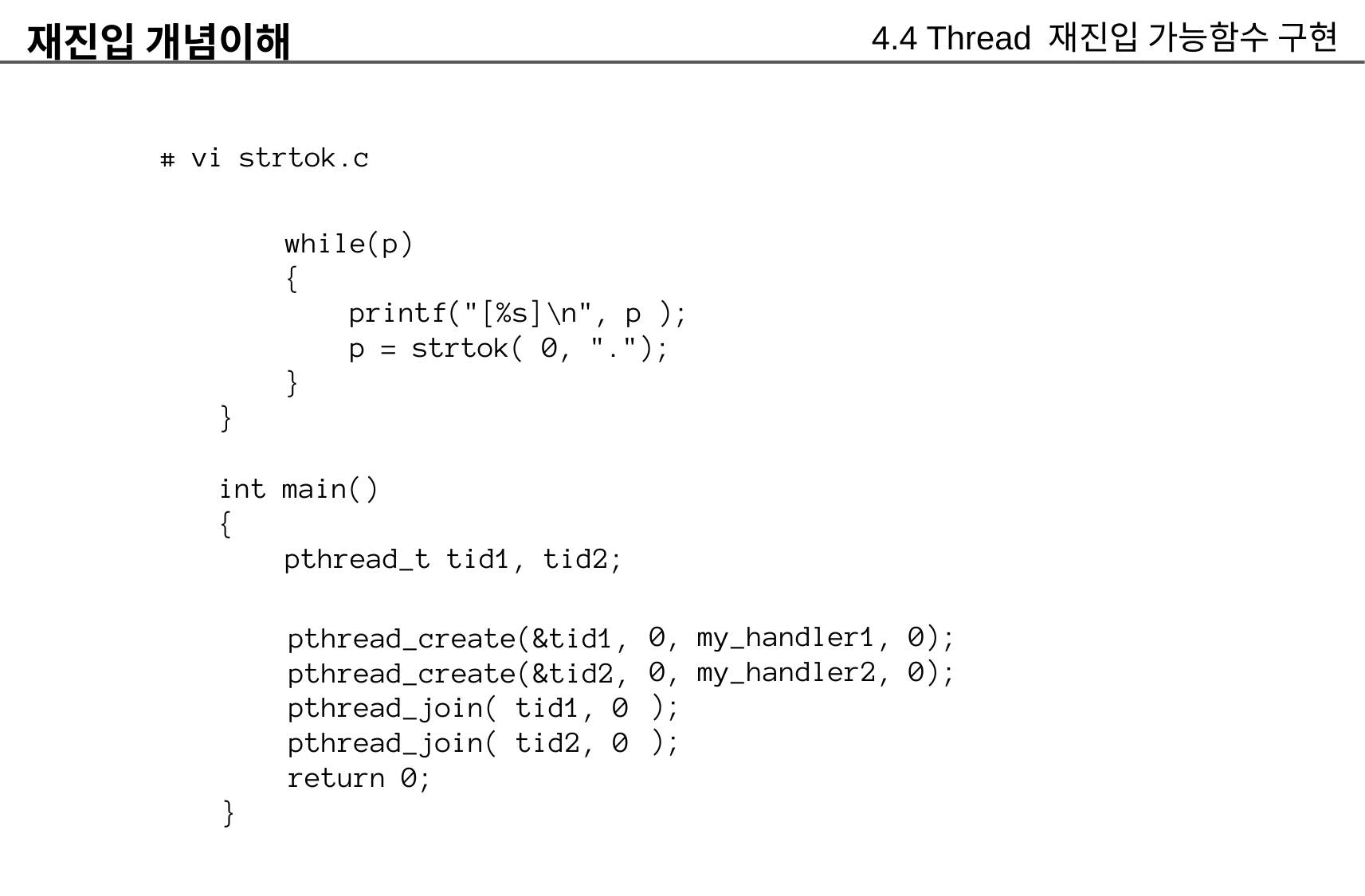

재진입 개념이해

	#  vi  strtok.c

			while(p)
			{
				printf("[%s]\n",  p  );
				p  =  strtok(  0,  ".");
			}
		}

		int  main()
		{
			pthread_t  tid1,  tid2;
4.4 Thread 재진입 가능함수 구현

0,  my_handler1,  0);
0,  my_handler2,  0);
);
);
pthread_create(&tid1,
pthread_create(&tid2,
pthread_join(  tid1,  0
pthread_join(  tid2,  0
return  0;
}